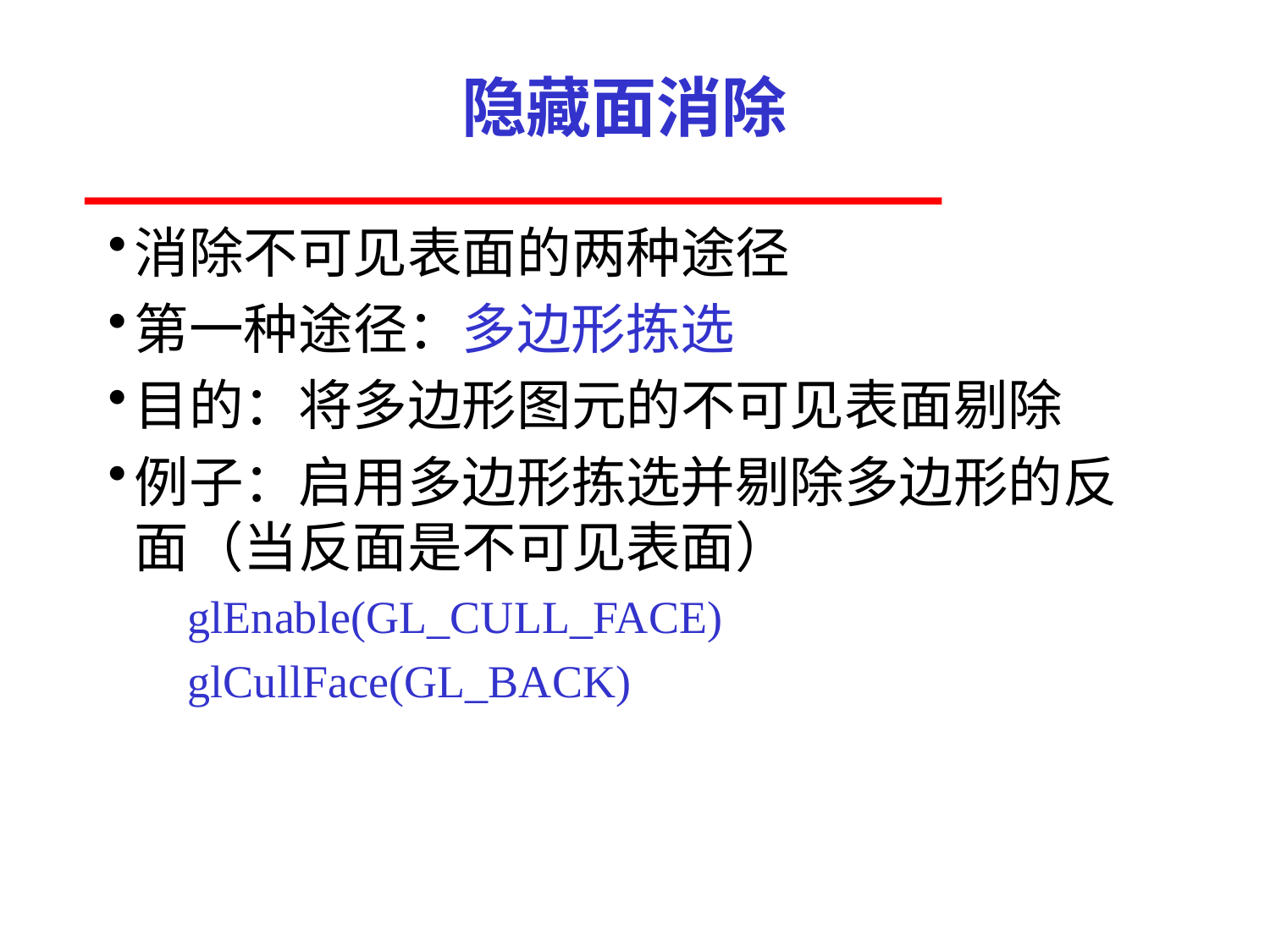

# 隐藏面消除
消除不可见表面的两种途径
第一种途径：多边形拣选
目的：将多边形图元的不可见表面剔除
例子：启用多边形拣选并剔除多边形的反面（当反面是不可见表面）
glEnable(GL_CULL_FACE)
glCullFace(GL_BACK)